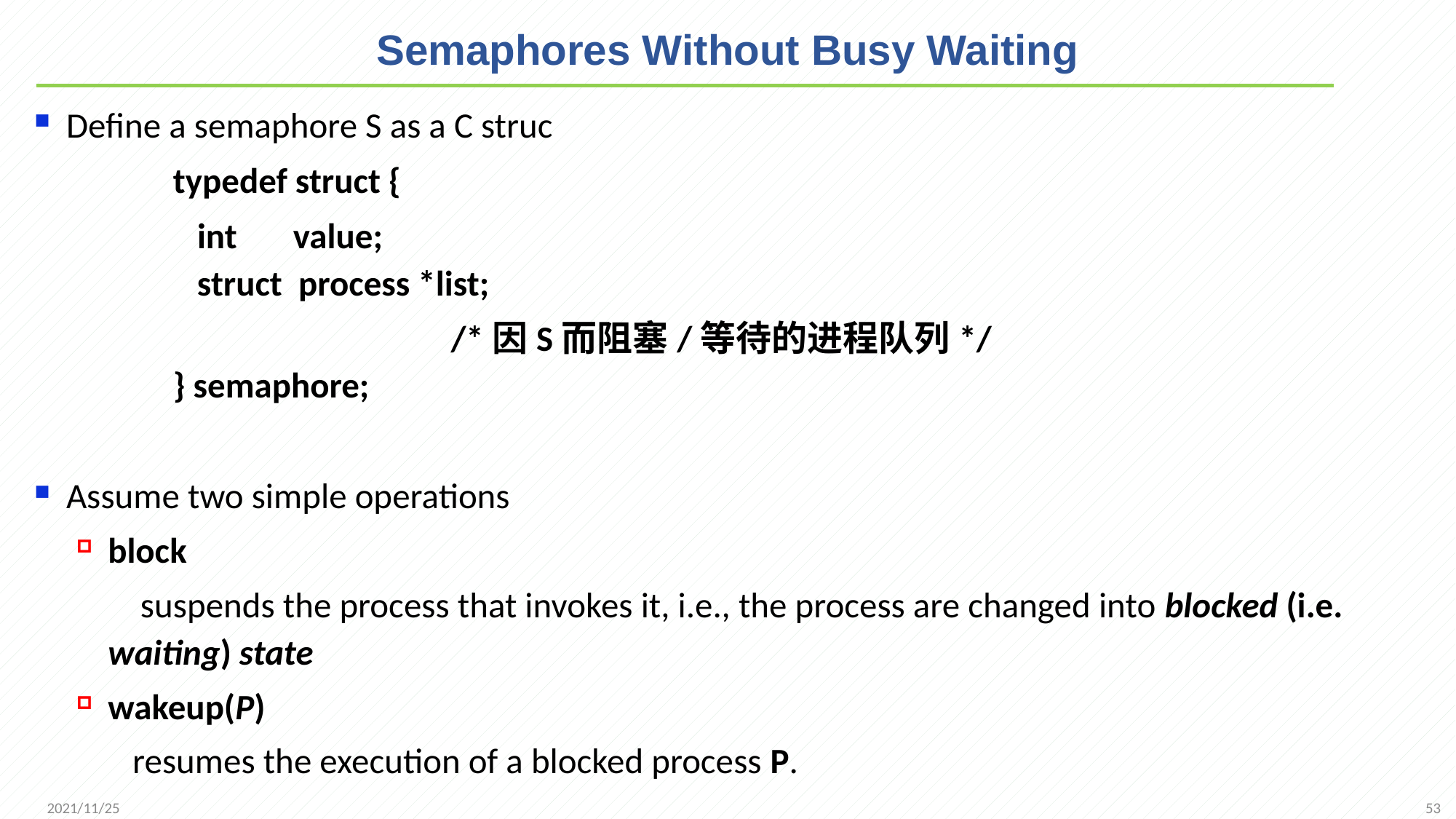

# Semaphores Without Busy Waiting
Define a semaphore S as a C struc
		typedef struct {
		   int       value;
	   struct  process *list;
                                                    /*因S而阻塞/等待的进程队列*/
	} semaphore;

Assume two simple operations
block
        suspends the process that invokes it, i.e., the process are changed into blocked (i.e. waiting) state
wakeup(P)
       resumes the execution of a blocked process P.

53
2021/11/25